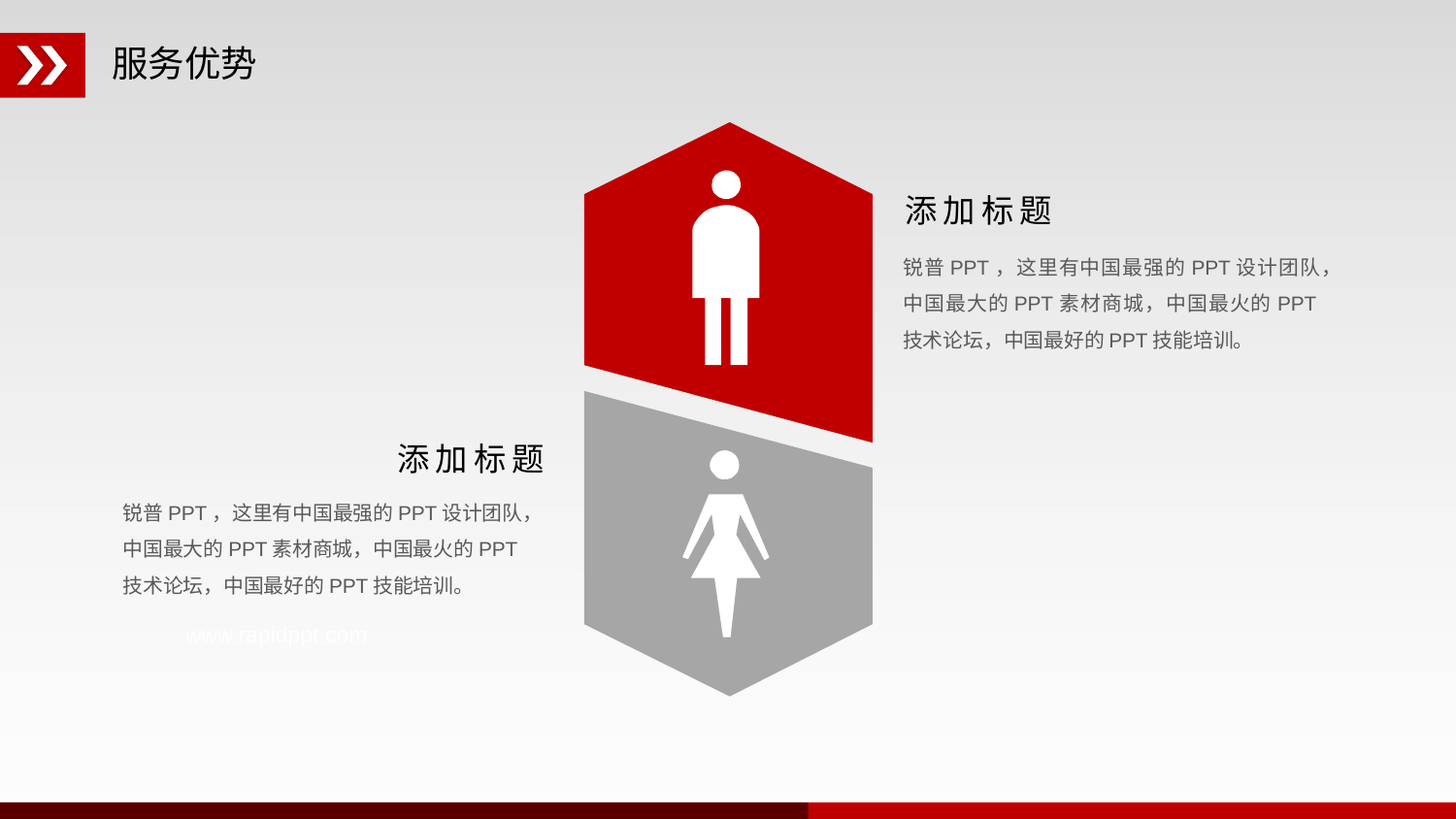

服务优势

添加标题
锐普PPT，这里有中国最强的PPT设计团队，中国最大的PPT素材商城，中国最火的PPT技术论坛，中国最好的PPT技能培训。

添加标题
锐普PPT，这里有中国最强的PPT设计团队，中国最大的PPT素材商城，中国最火的PPT技术论坛，中国最好的PPT技能培训。

www.rapidppt.com